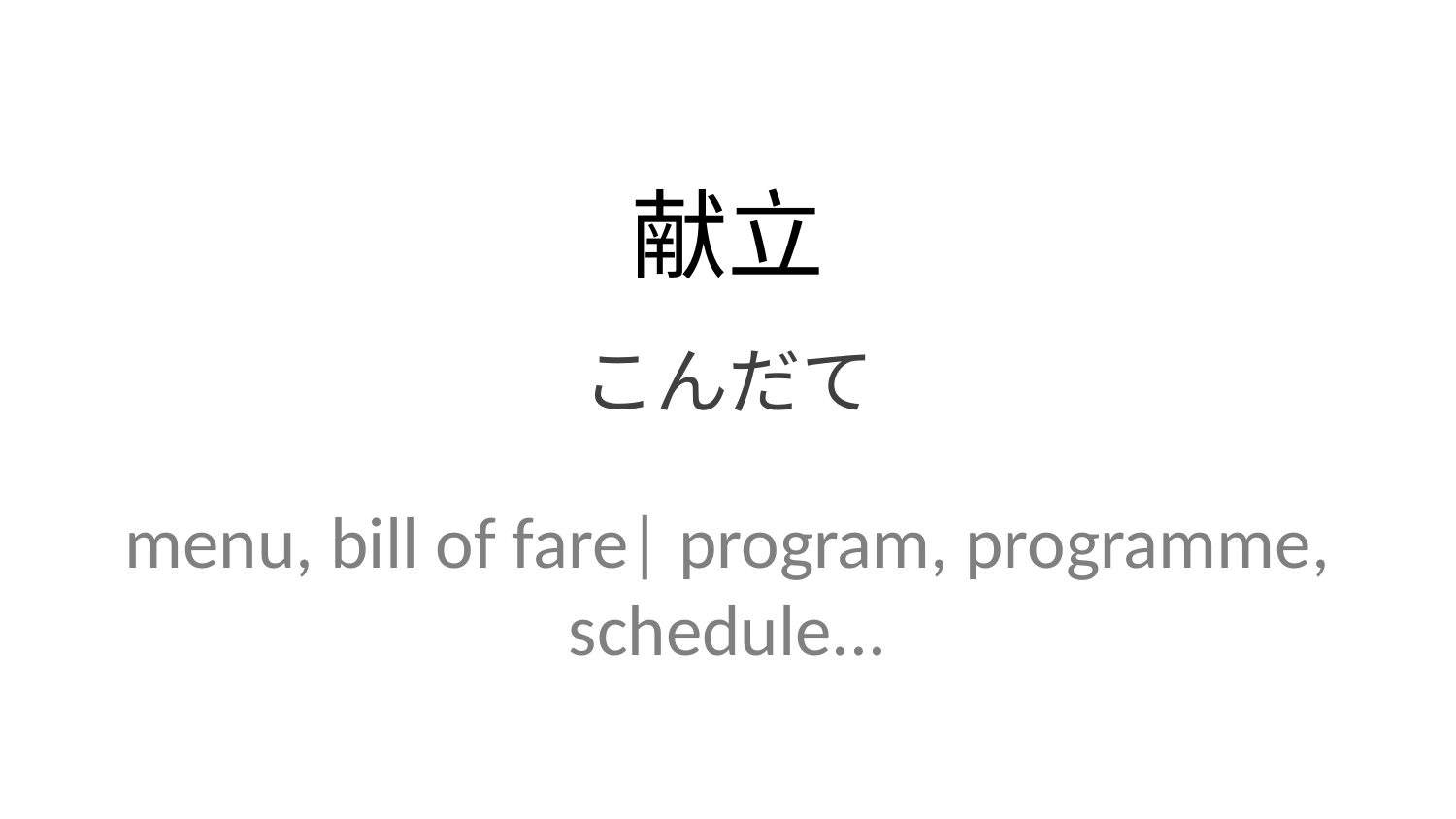

献立

こんだて
menu, bill of fare| program, programme, schedule...